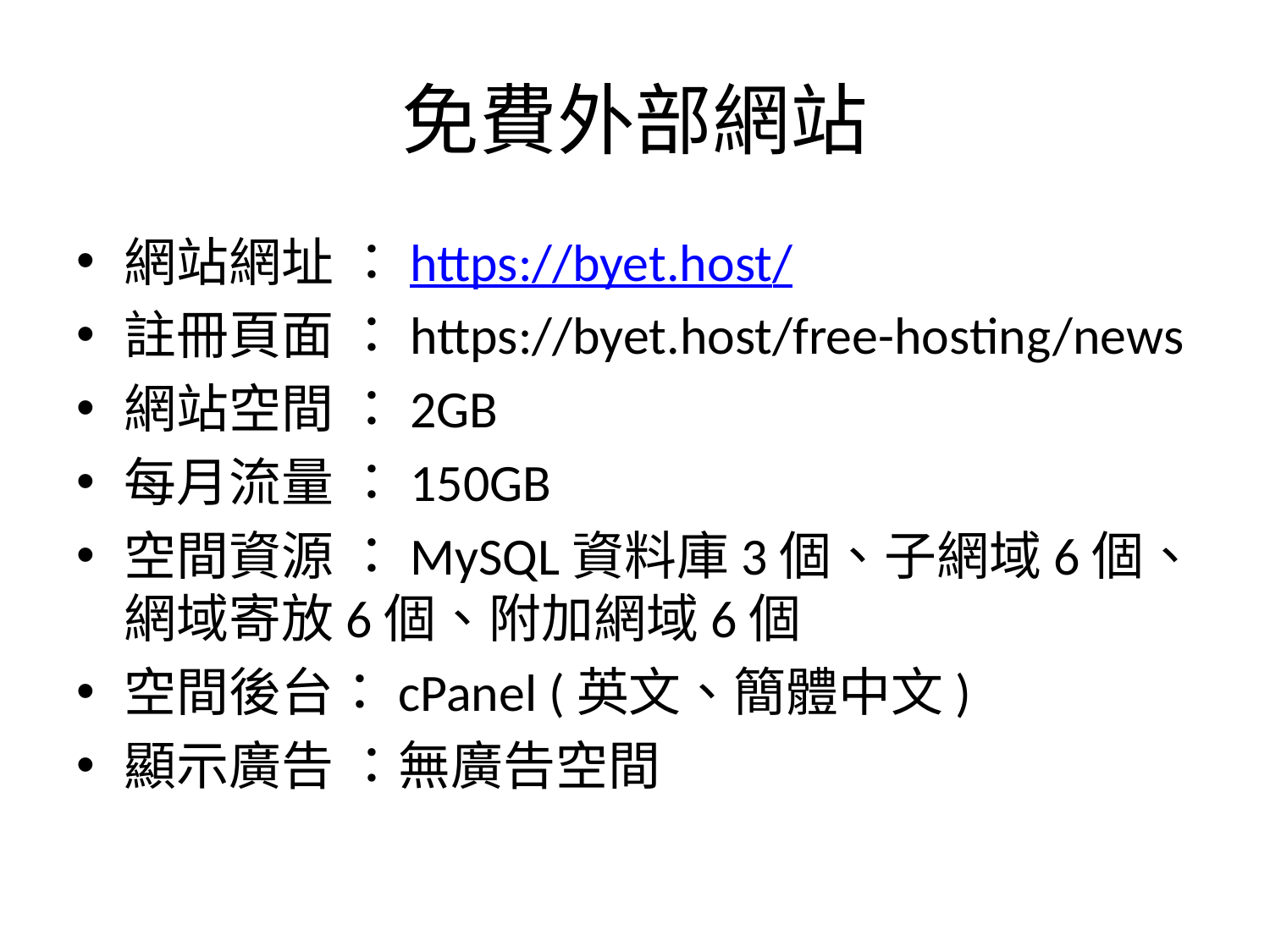

# 免費外部網站
網站網址 ：https://byet.host/
註冊頁面 ：https://byet.host/free-hosting/news
網站空間 ：2GB
每月流量 ：150GB
空間資源 ：MySQL資料庫3個、子網域6個、網域寄放6個、附加網域6個
空間後台：cPanel (英文、簡體中文)
顯示廣告 ：無廣告空間